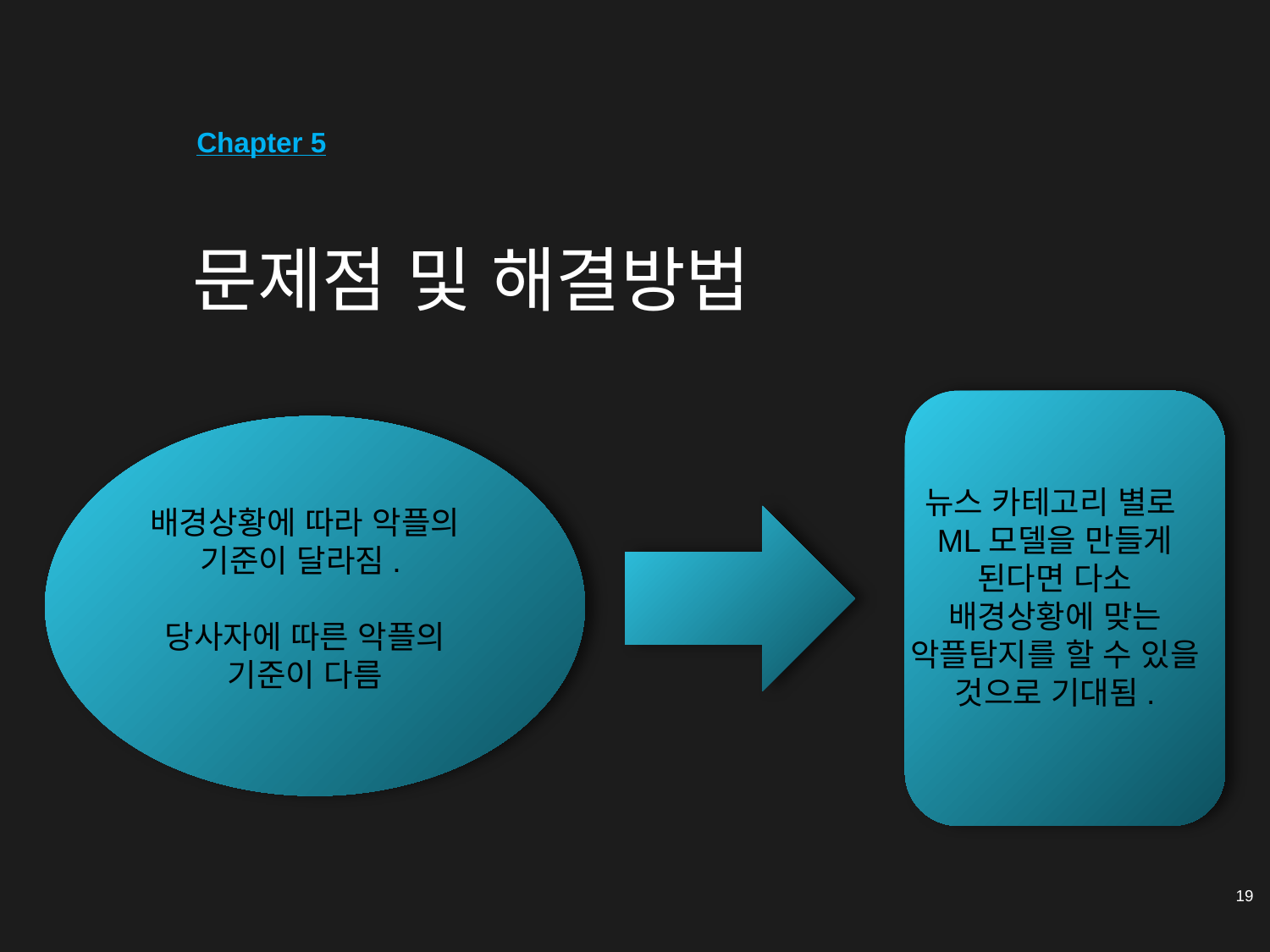

Chapter 5
# 문제점 및 해결방법

뉴스 카테고리 별로
ML모델을 만들게 된다면 다소 배경상황에 맞는 악플탐지를 할 수 있을 것으로 기대됨.
배경상황에 따라 악플의 기준이 달라짐.

당사자에 따른 악플의 기준이 다름

19